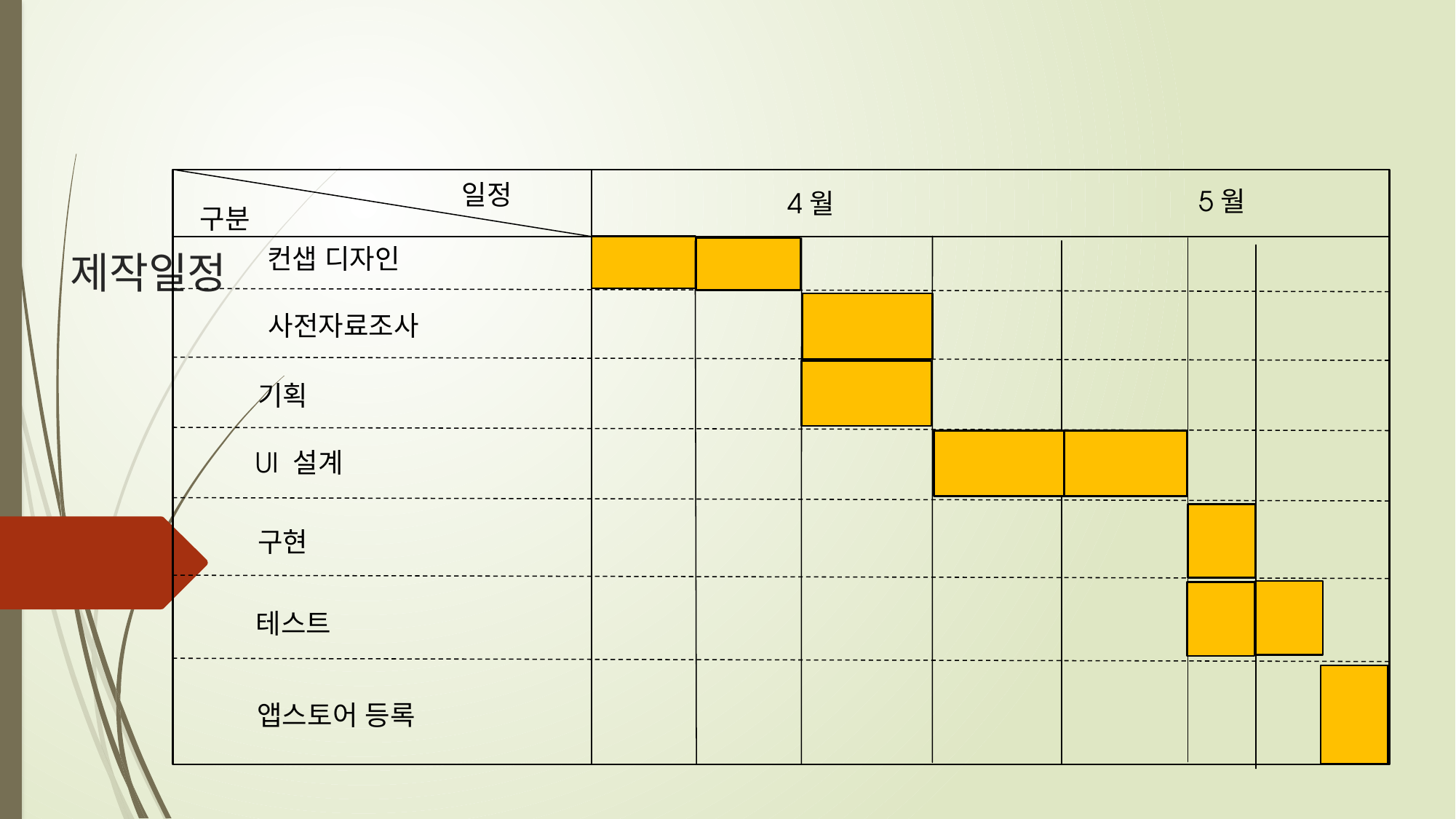

일정
5월
4월
구분
컨샙 디자인

# 제작일정

사전자료조사

기획

UI 설계

구현

테스트

앱스토어 등록